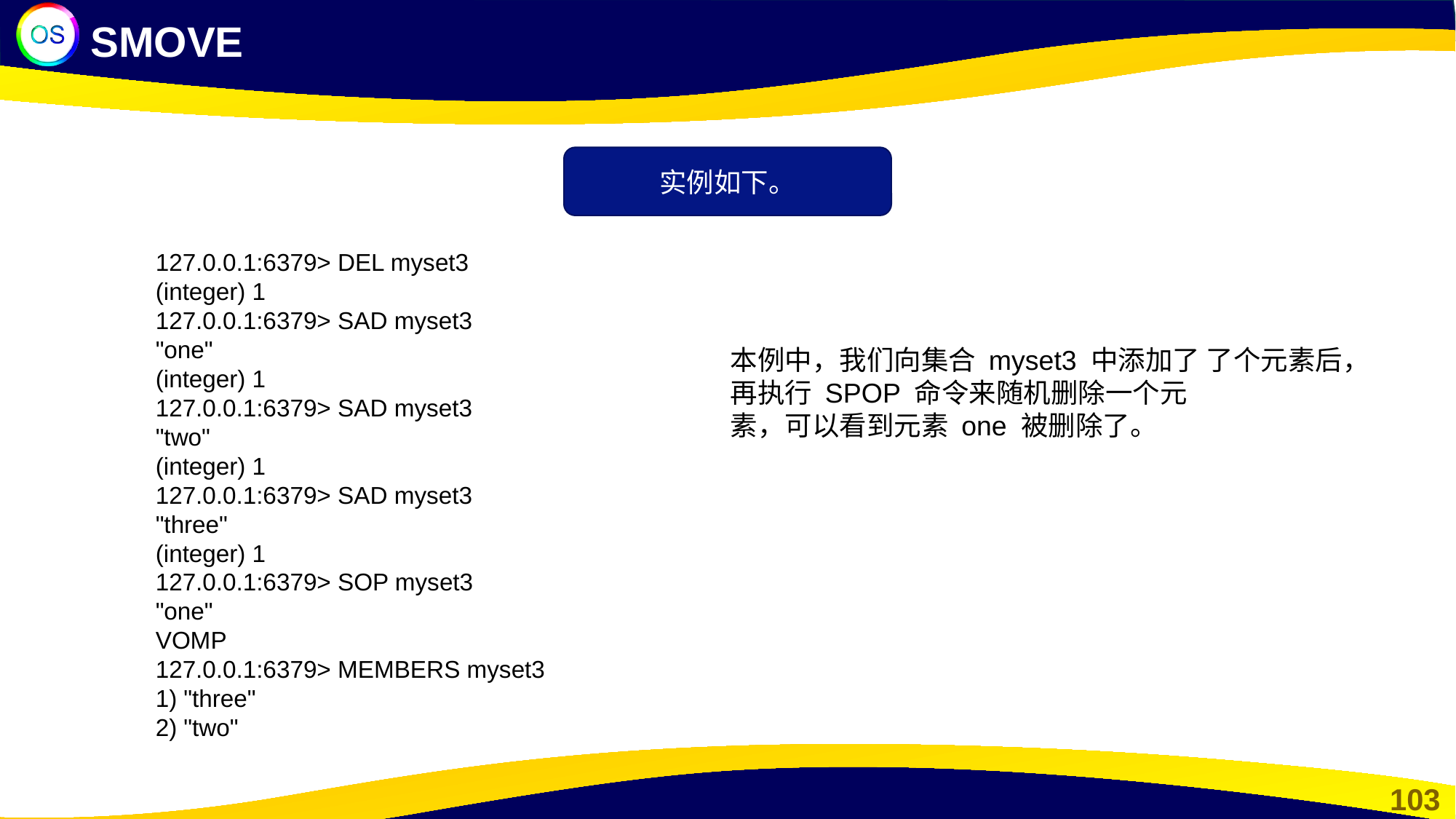

SMOVE
实例如下。
127.0.0.1:6379> DEL myset3
(integer) 1
127.0.0.1:6379> SAD myset3
"one"
(integer) 1
127.0.0.1:6379> SAD myset3
"two"
(integer) 1
127.0.0.1:6379> SAD myset3
"three"
(integer) 1
127.0.0.1:6379> SOP myset3
"one"
VOMP
127.0.0.1:6379> MEMBERS myset3
1) "three"
2) "two"
本例中，我们向集合 myset3 中添加了 了个元素后，
再执行 SPOP 命令来随机删除一个元
素，可以看到元素 one 被删除了。